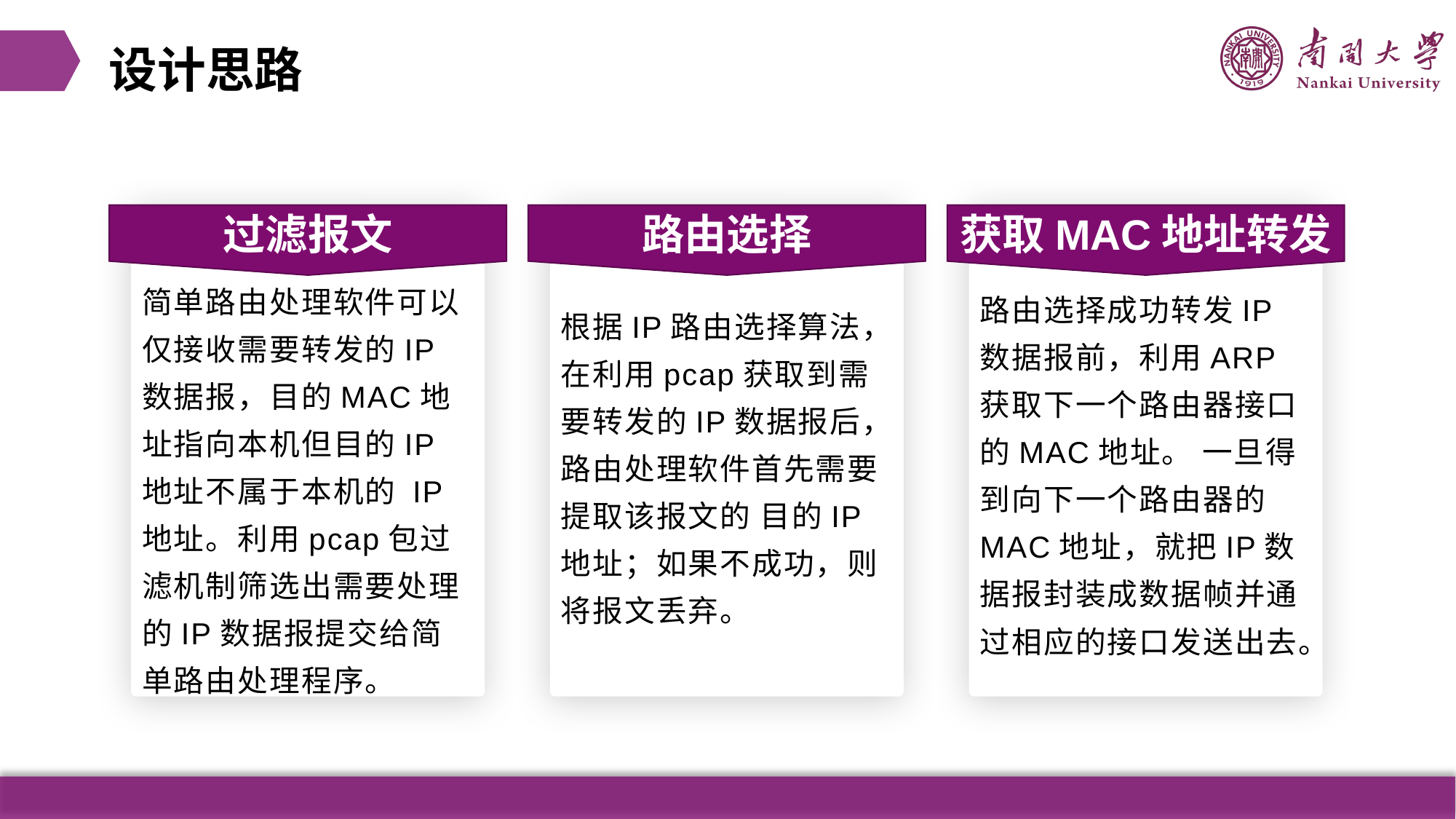

设计思路
过滤报文

简单路由处理软件可以仅接收需要转发的IP数据报，目的MAC地址指向本机但目的IP地址不属于本机的 IP地址。利用pcap包过滤机制筛选出需要处理的IP数据报提交给简单路由处理程序。
路由选择

根据IP路由选择算法，在利用pcap获取到需要转发的IP数据报后，路由处理软件首先需要提取该报文的 目的IP地址；如果不成功，则将报文丢弃。
获取MAC地址转发

路由选择成功转发IP数据报前，利用ARP获取下一个路由器接口的MAC地址。 一旦得到向下一个路由器的MAC地址，就把IP数据报封装成数据帧并通过相应的接口发送出去。